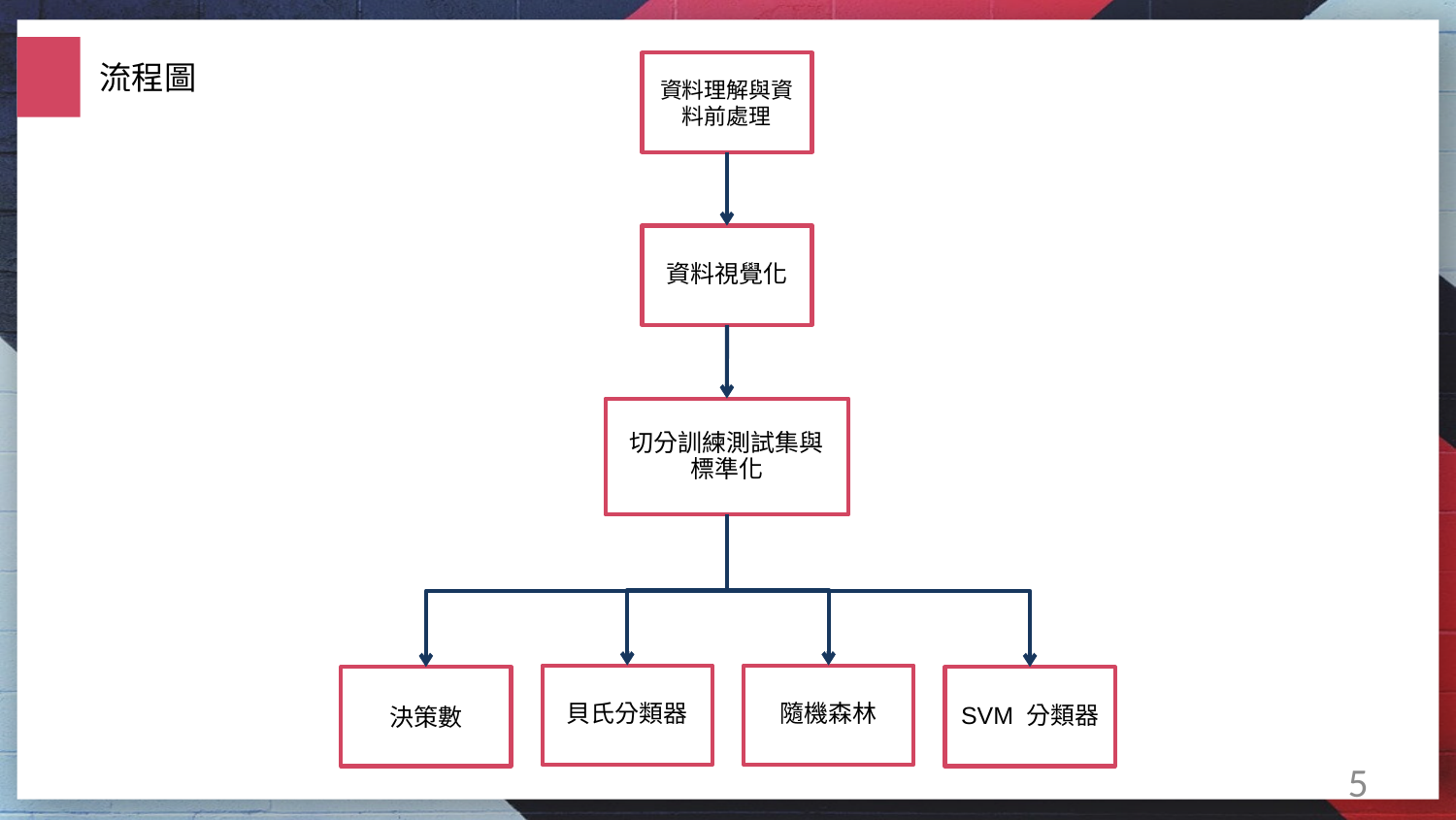

流程圖
資料理解與資料前處理
資料視覺化
切分訓練測試集與標準化
貝氏分類器
隨機森林
決策數
SVM 分類器
5